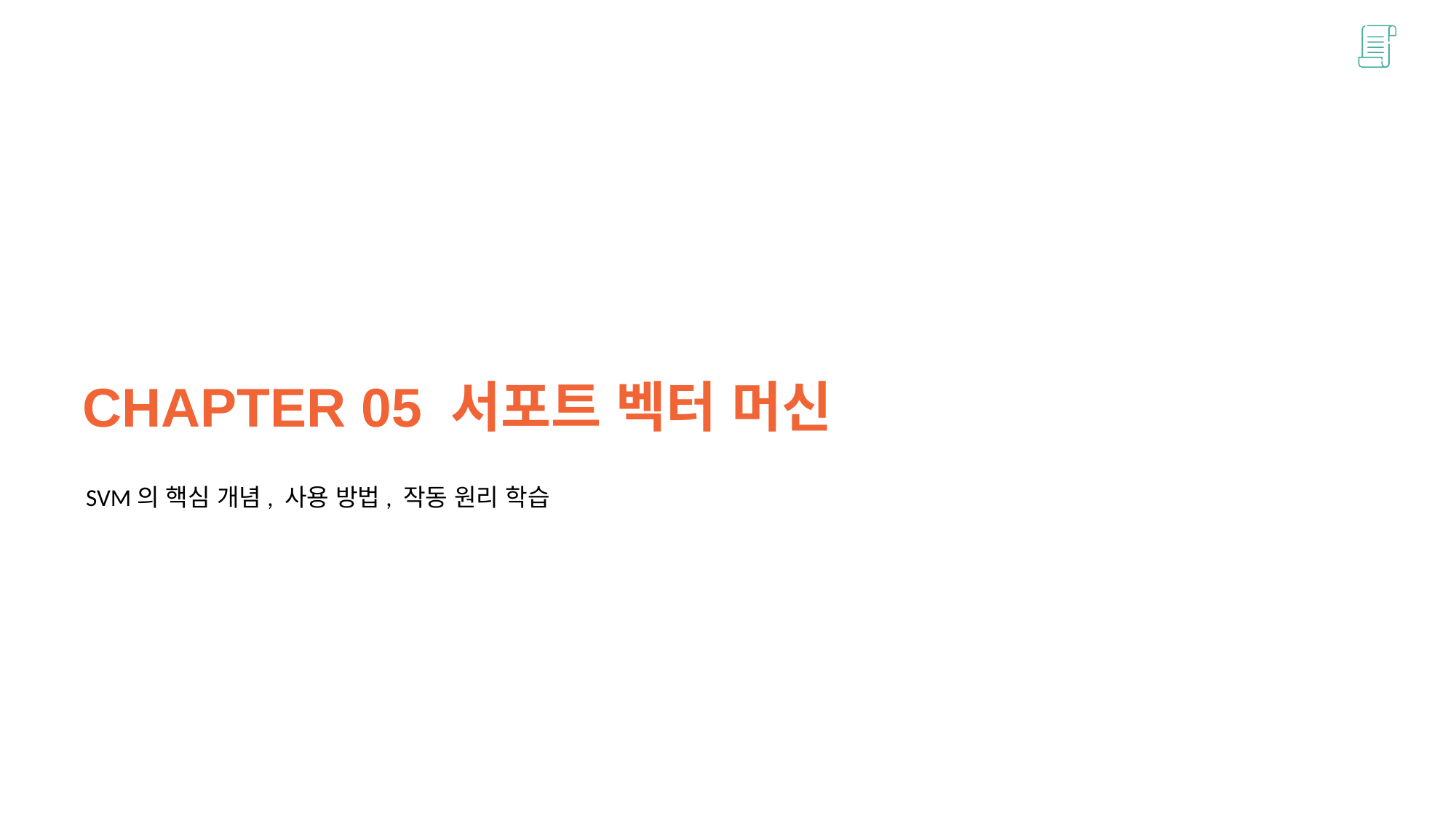

CHAPTER 05 서포트 벡터 머신
SVM의 핵심 개념, 사용 방법, 작동 원리 학습